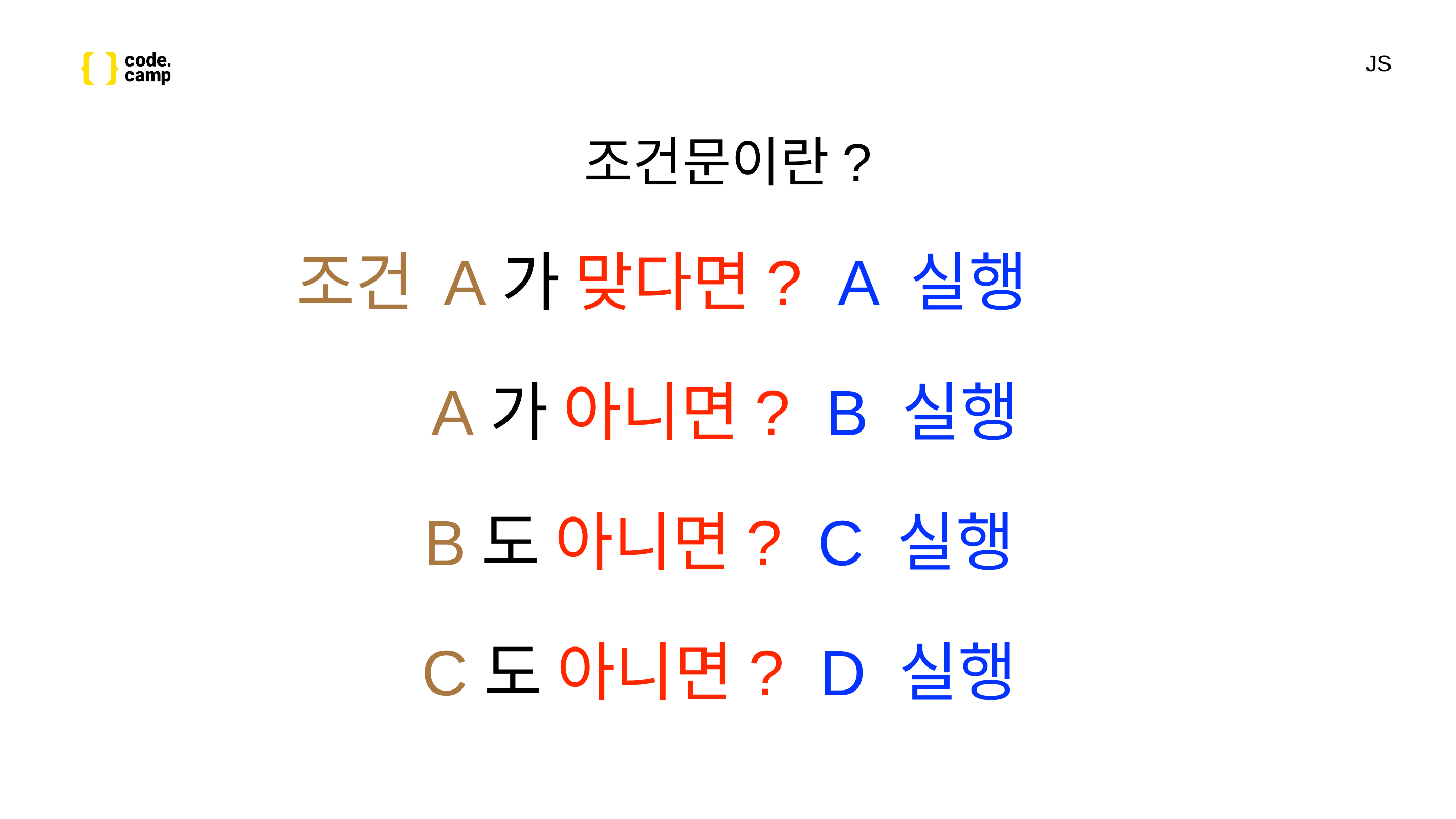

# JS

조건문이란?
   조건 A가 맞다면?  A 실행
        A가 아니면?  B 실행
B도 아니면?  C 실행
C도 아니면?  D 실행